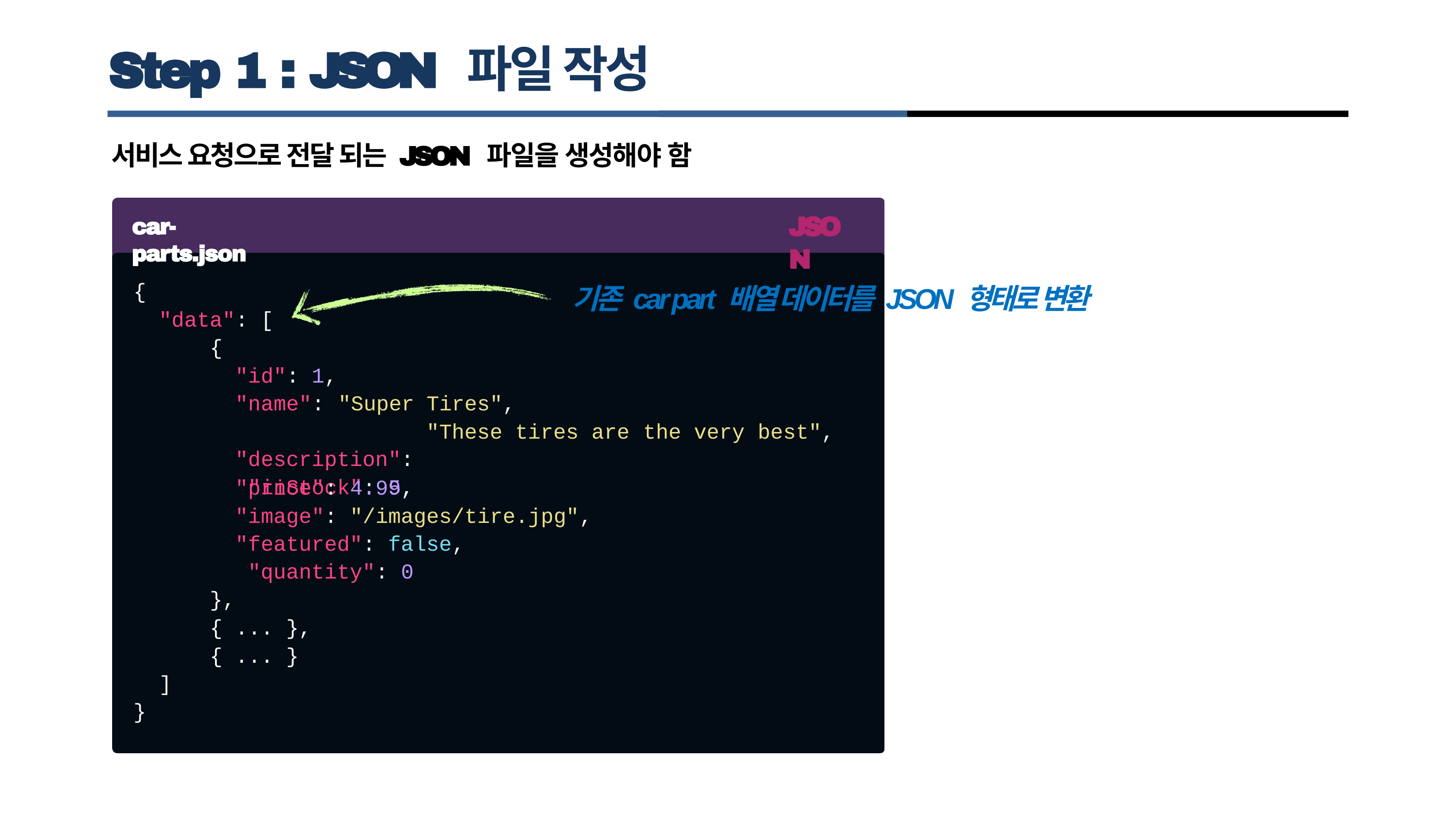

# Step 1 : JSON 파일 작성
서비스 요청으로 전달 되는 JSON 파일을 생성해야 함

JSON
car-parts.json
기존 car part 배열 데이터를 JSON 형태로 변환
{
"data": [
{
"id": 1,
"name": "Super  "description":  "inStock": 5,
Tires",
"These tires are
the very
best",
"price":
"image":
4.99,
"/images/tire.jpg",
"featured": false,  "quantity": 0
},
{ ... },
{ ... }
]
}